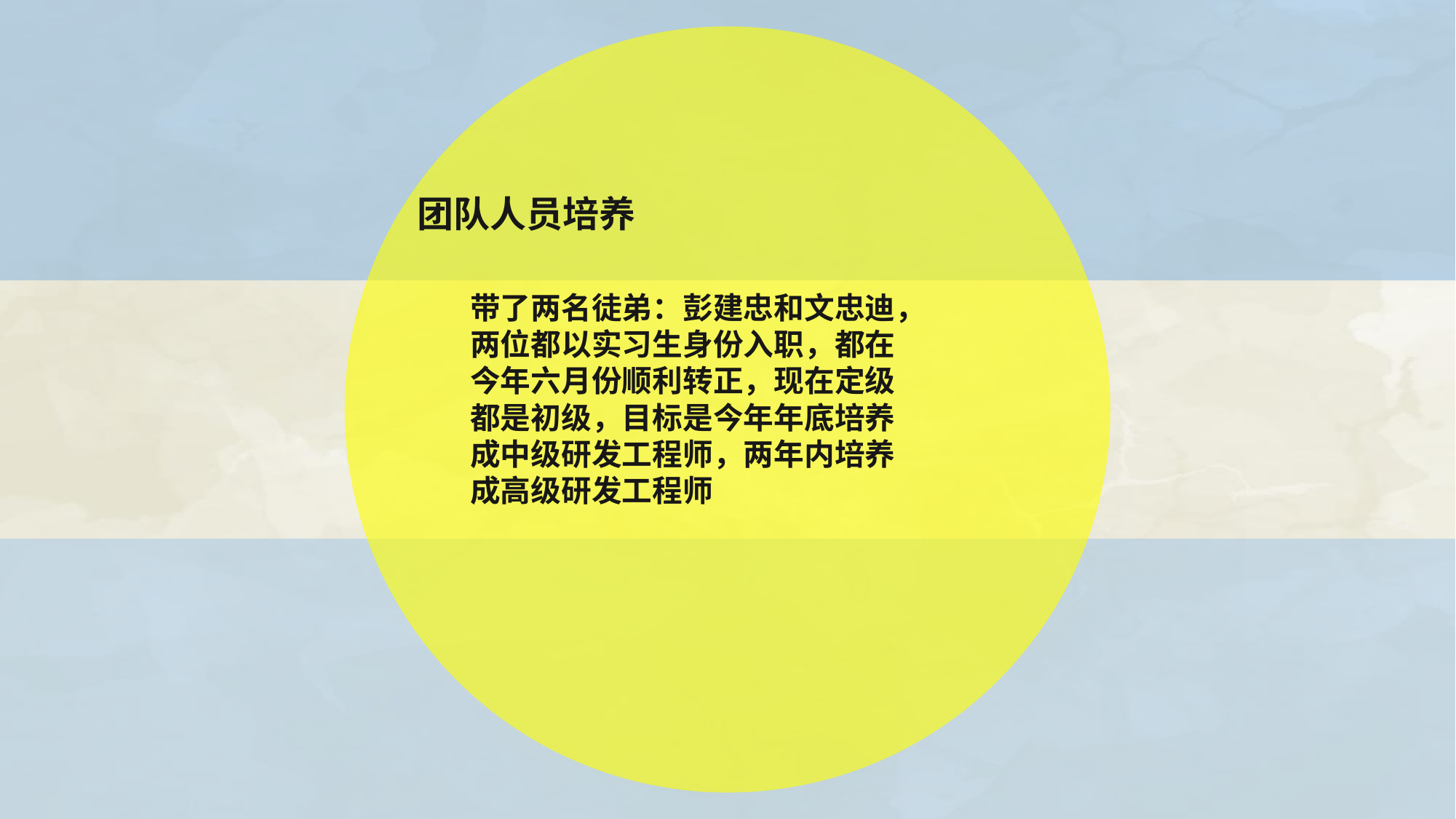

团队人员培养
带了两名徒弟：彭建忠和文忠迪，两位都以实习生身份入职，都在今年六月份顺利转正，现在定级都是初级，目标是今年年底培养成中级研发工程师，两年内培养成高级研发工程师